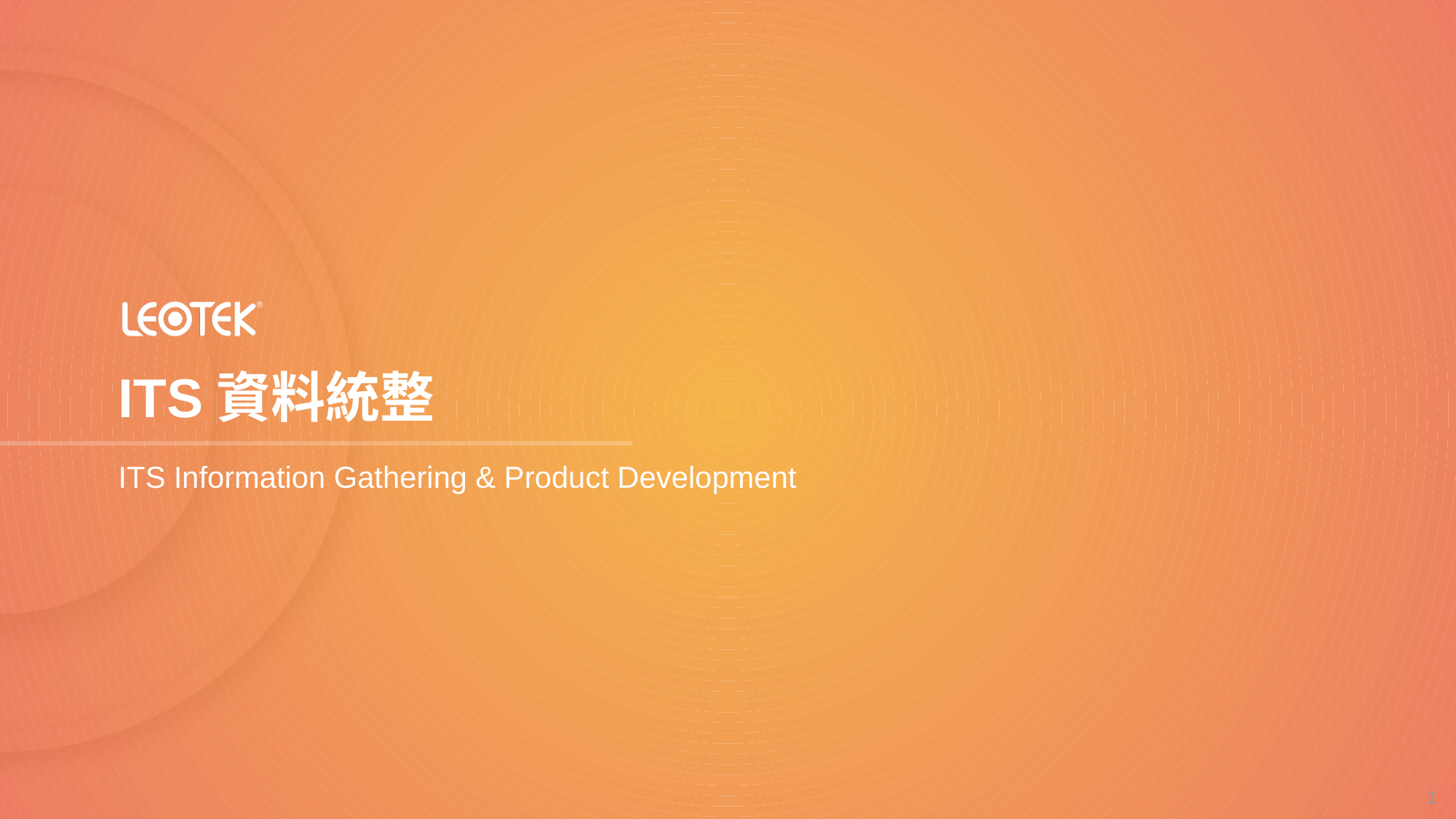

ITS資料統整
# ITS Information Gathering & Product Development
1